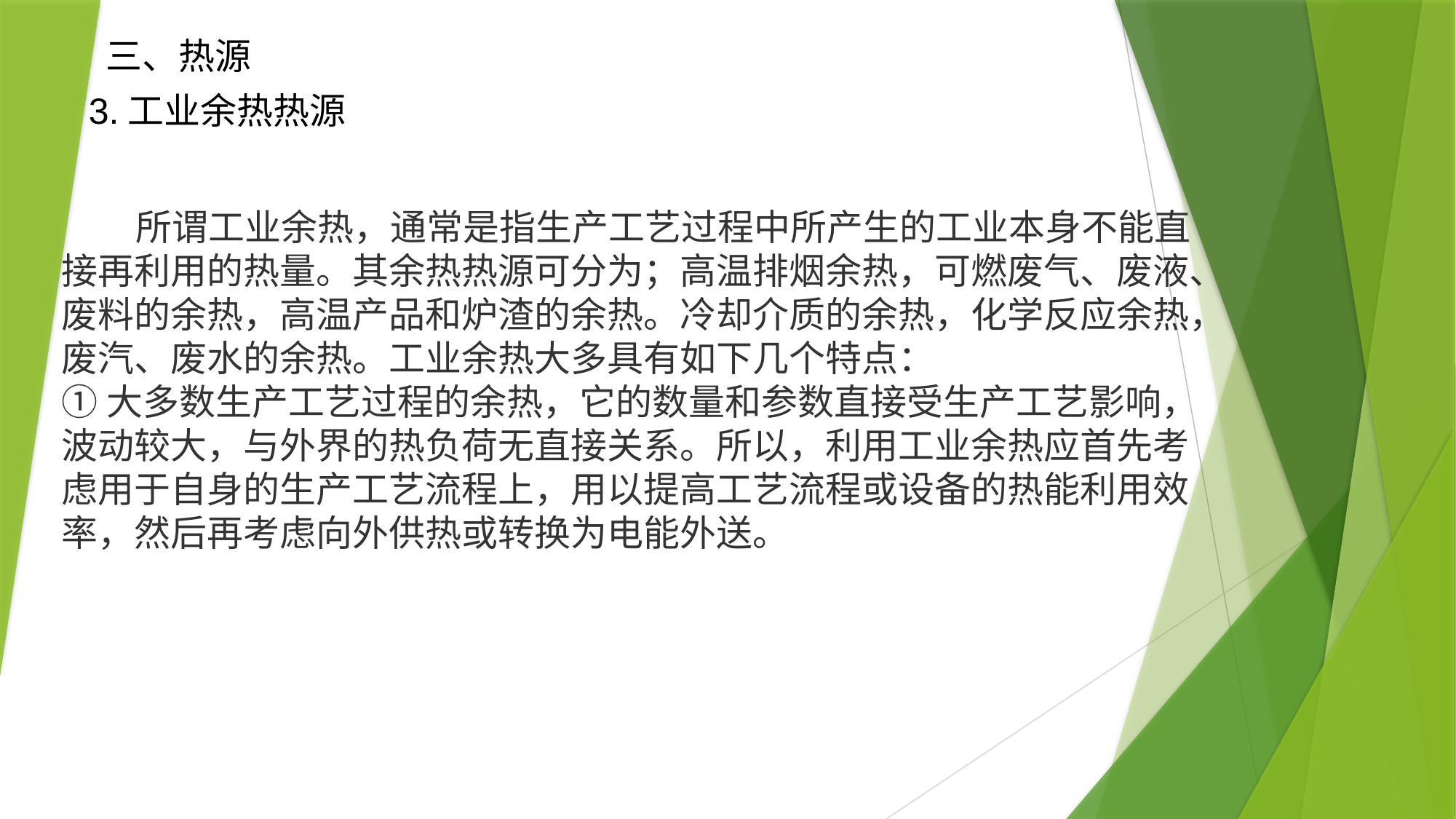

# 三、热源
3.工业余热热源
        所谓工业余热，通常是指生产工艺过程中所产生的工业本身不能直接再利用的热量。其余热热源可分为；高温排烟余热，可燃废气、废液、废料的余热，高温产品和炉渣的余热。冷却介质的余热，化学反应余热，废汽、废水的余热。工业余热大多具有如下几个特点：
①大多数生产工艺过程的余热，它的数量和参数直接受生产工艺影响，波动较大，与外界的热负荷无直接关系。所以，利用工业余热应首先考虑用于自身的生产工艺流程上，用以提高工艺流程或设备的热能利用效率，然后再考虑向外供热或转换为电能外送。